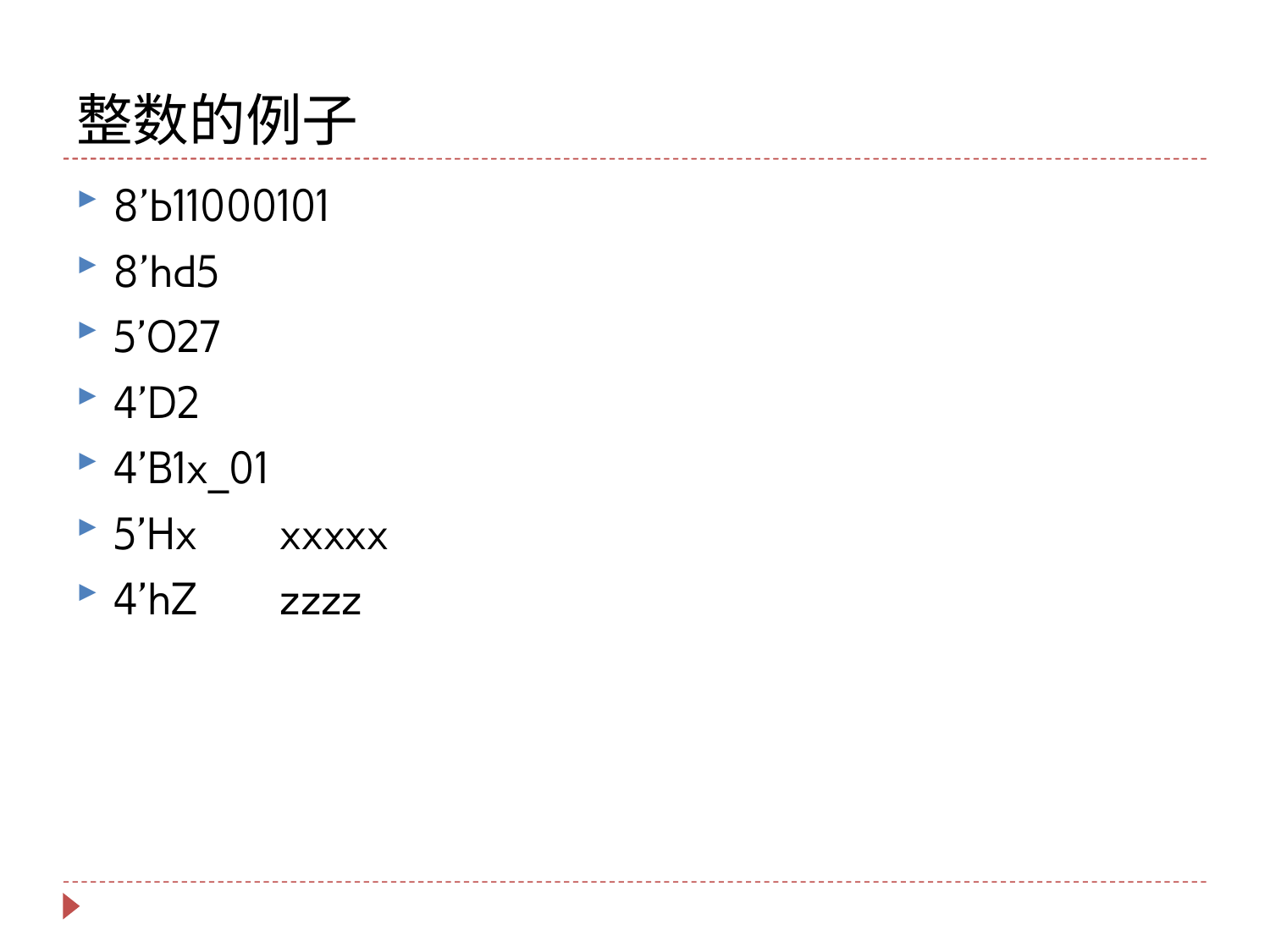

# 整数的例子
8’b11000101
8’hd5
5’O27
4’D2
4’B1x_01
5’Hx      xxxxx
4’hZ      zzzz